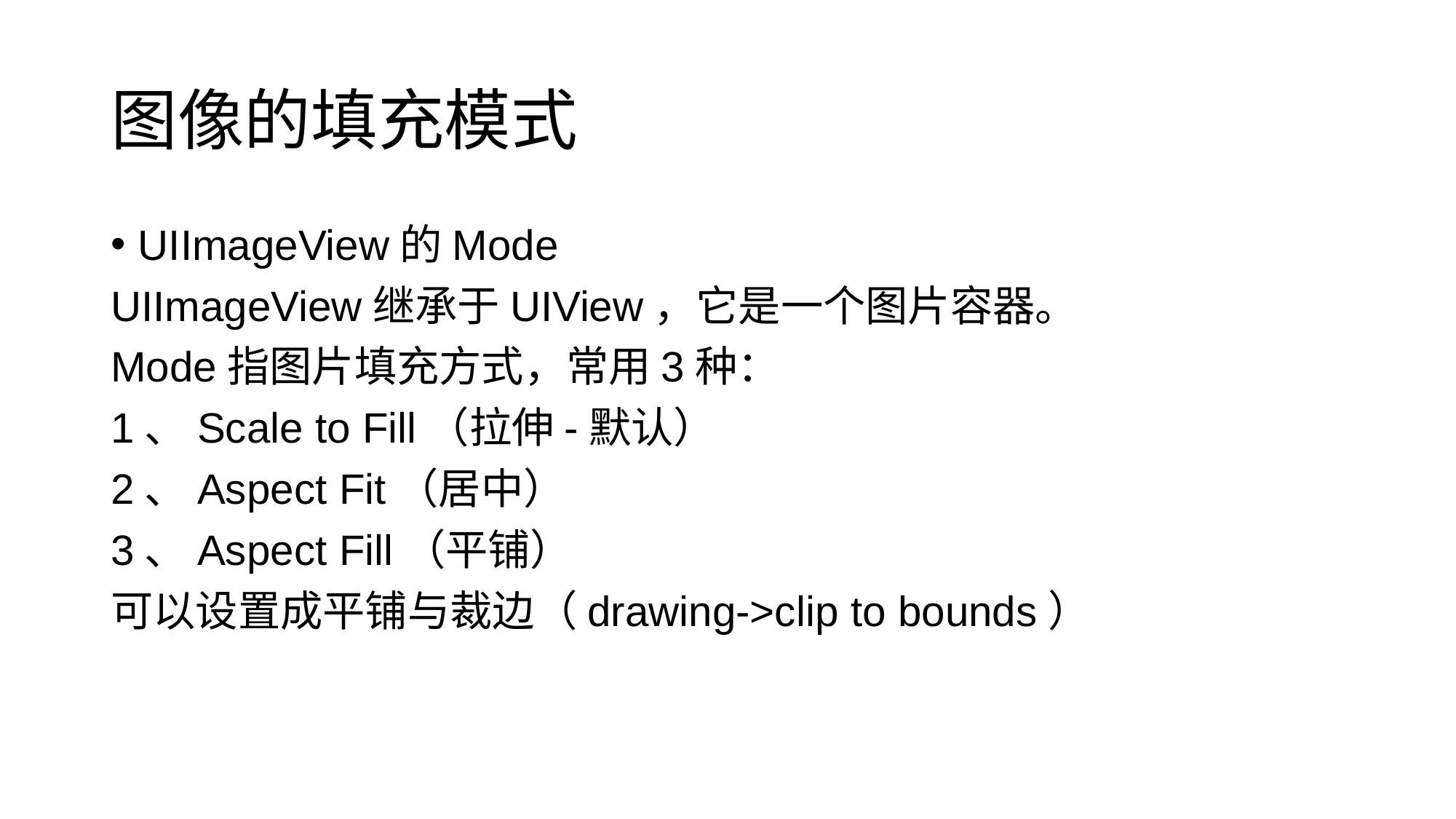

# 图像的填充模式
UIImageView的Mode
UIImageView继承于UIView，它是一个图片容器。
Mode指图片填充方式，常用3种：
1、Scale to Fill（拉伸-默认）
2、Aspect Fit（居中）
3、Aspect Fill（平铺）
可以设置成平铺与裁边（drawing->clip to bounds）